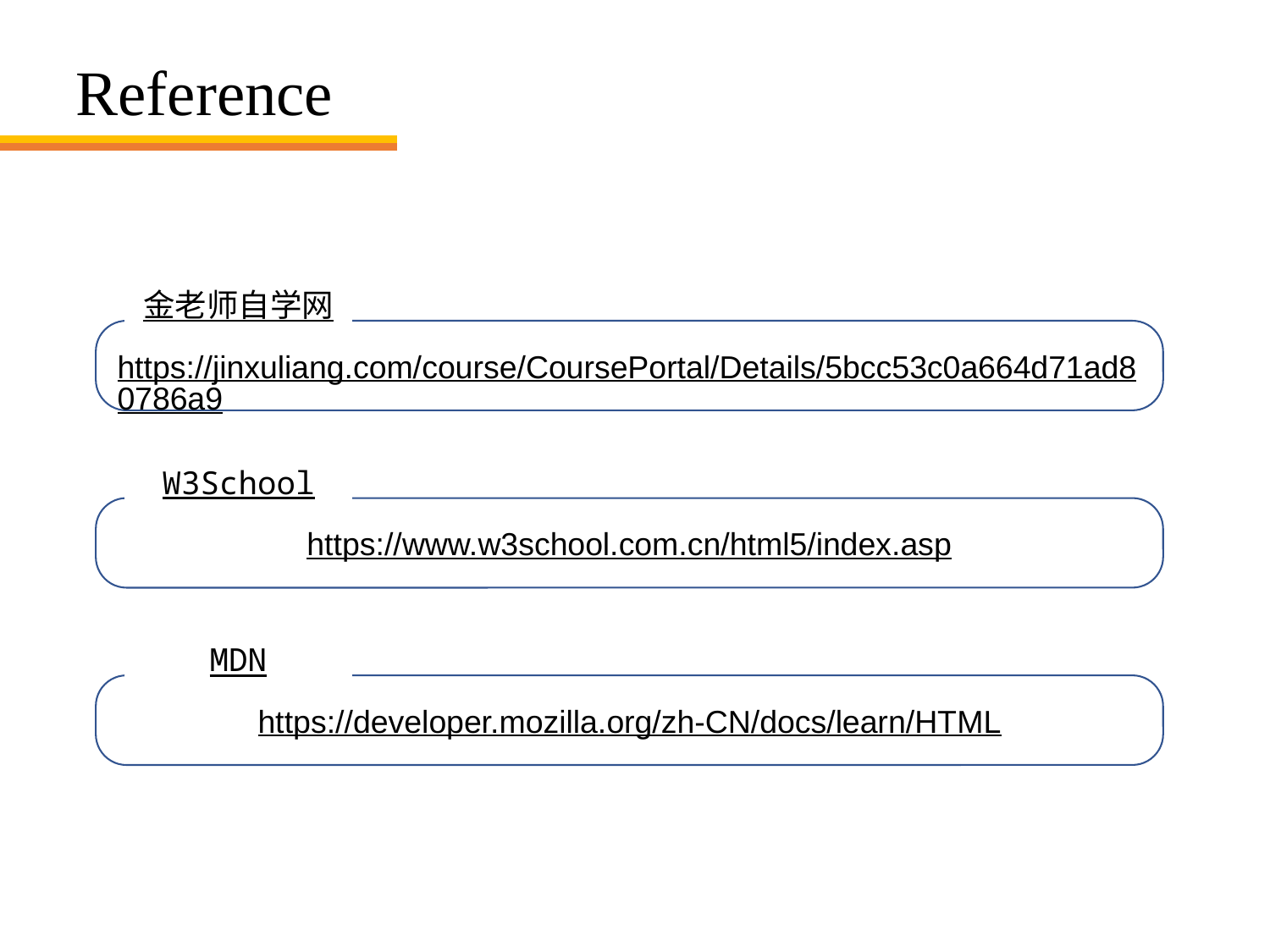

Reference
金老师自学网

https://jinxuliang.com/course/CoursePortal/Details/5bcc53c0a664d71ad80786a9
W3School

https://www.w3school.com.cn/html5/index.asp
MDN

https://developer.mozilla.org/zh-CN/docs/learn/HTML